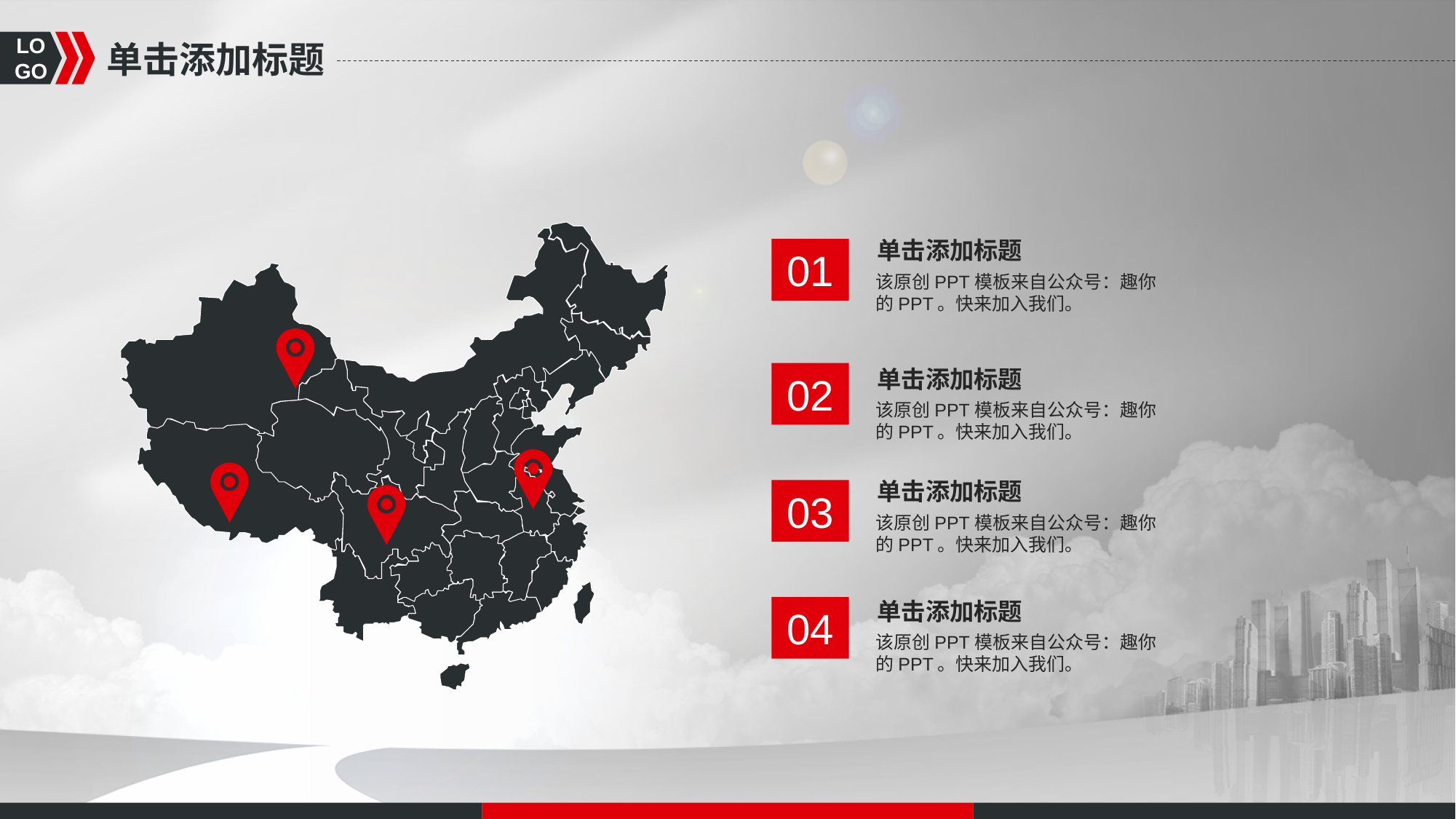

单击添加标题

单击添加标题
01

该原创PPT模板来自公众号：趣你的PPT。快来加入我们。

单击添加标题
02

该原创PPT模板来自公众号：趣你的PPT。快来加入我们。

单击添加标题

03

该原创PPT模板来自公众号：趣你的PPT。快来加入我们。

单击添加标题
04

该原创PPT模板来自公众号：趣你的PPT。快来加入我们。